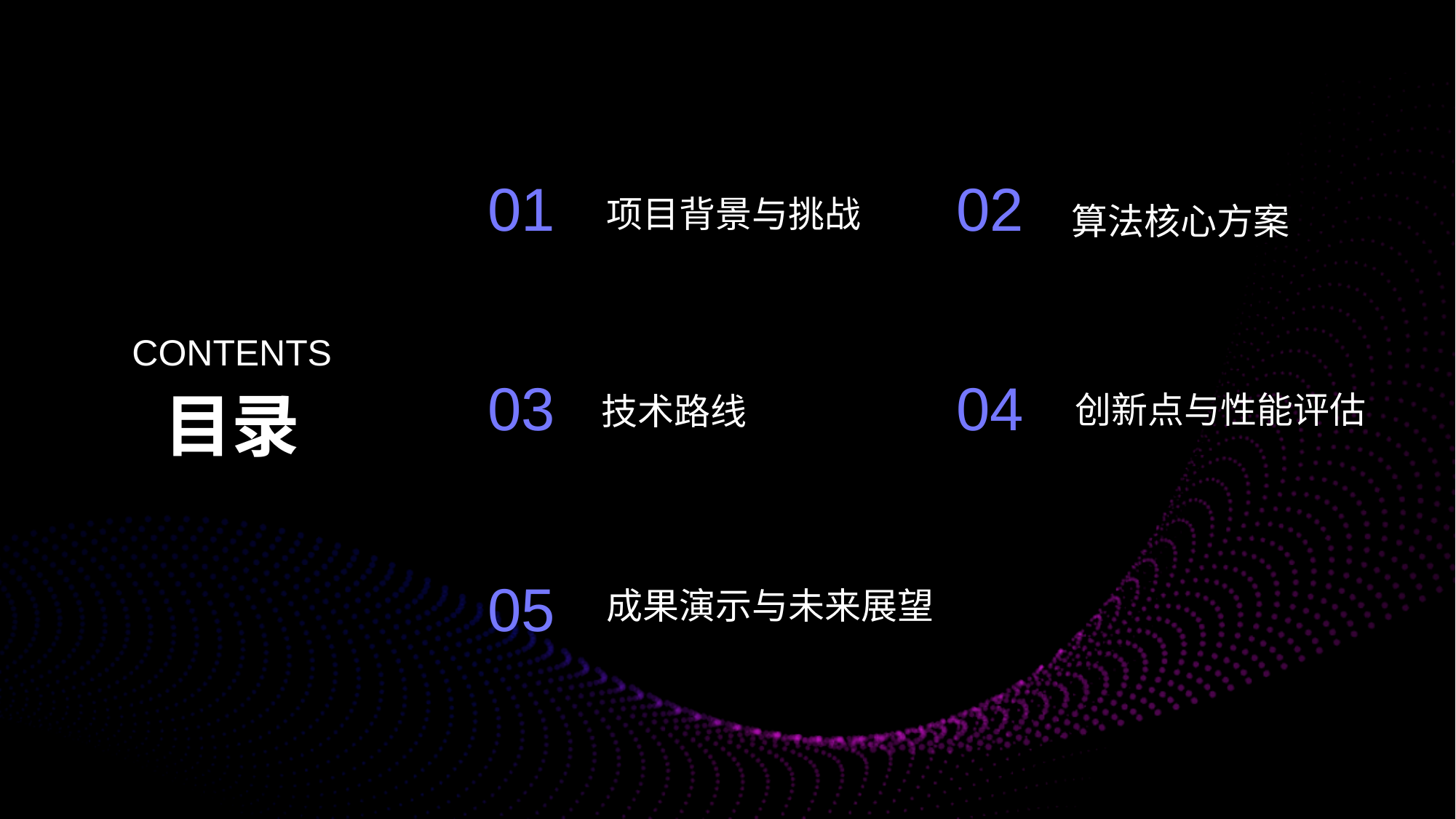

项目背景与挑战
算法核心方案

01
02
CONTENTS
技术路线
创新点与性能评估

03
04
目录
成果演示与未来展望

05